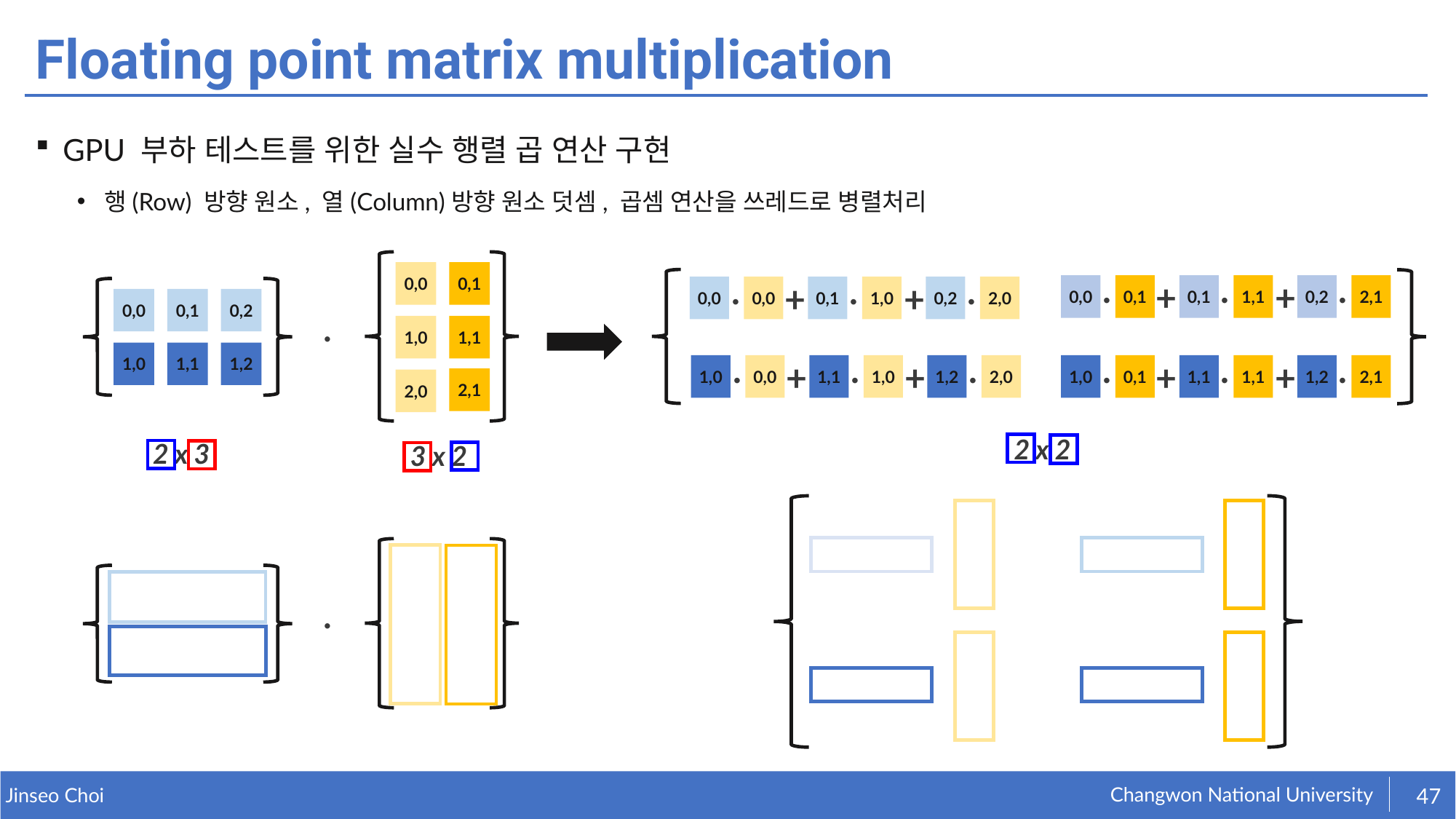

# Floating point matrix multiplication
GPU 부하 테스트를 위한 실수 행렬 곱 연산 구현
행(Row) 방향 원소, 열(Column)방향 원소 덧셈, 곱셈 연산을 쓰레드로 병렬처리

.
.
.
0,0
0,1
.
.
.

+
+

+
+
0,0
0,1
0,1
1,1
0,2
2,1
0,0
0,0
0,1
1,0
0,2
2,0

0,0
0,1
0,2
.
1,0
1,1

.
.
.
.
.
.
1,0
1,1
1,2
+
+
+
+
1,0
0,0
1,1
1,0
1,2
2,0
1,0
0,1
1,1
1,1
1,2
2,1
2,1
2,0
2 x 2
2 x 3
3 x 2

.

47